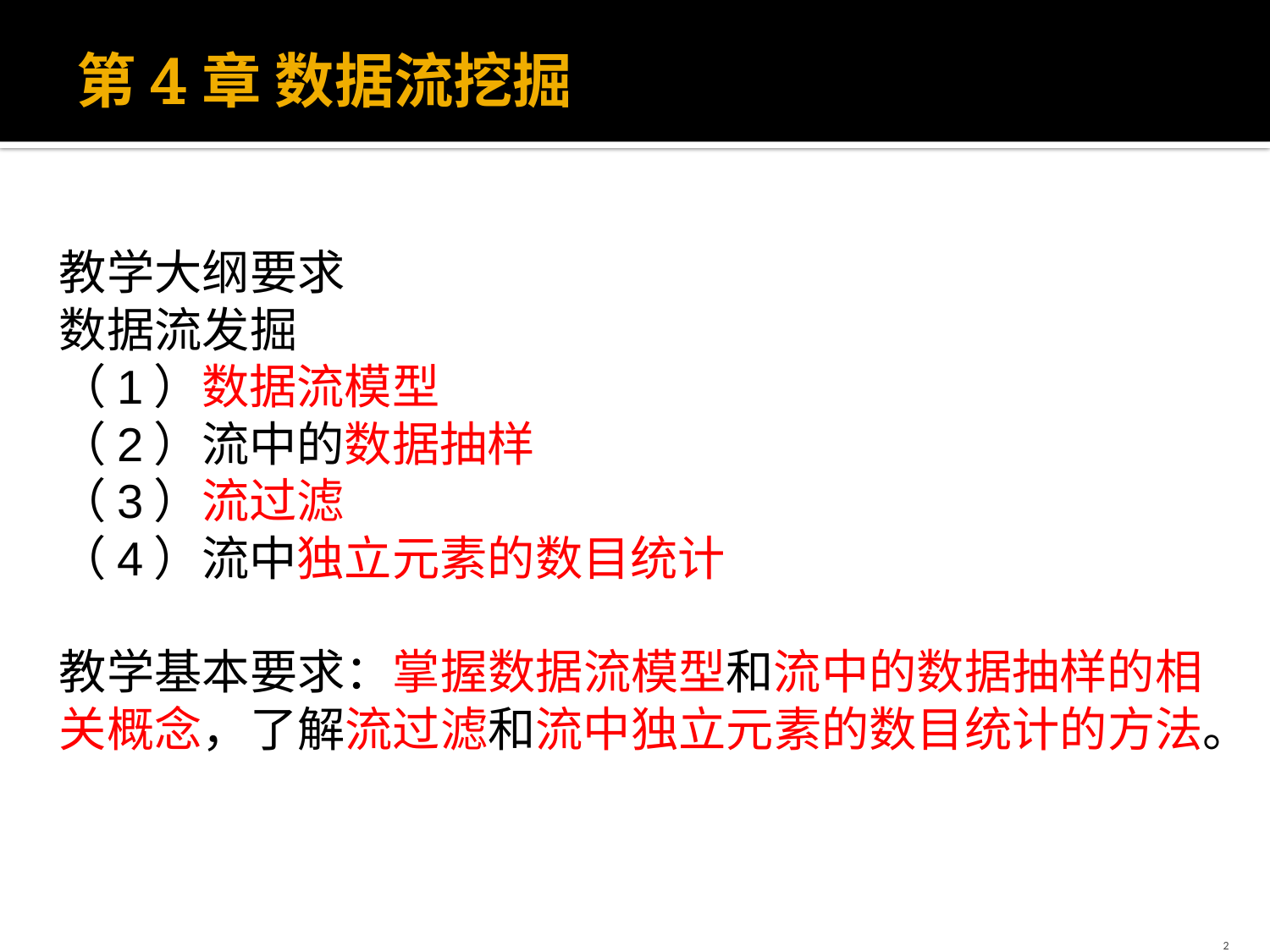

# 第4章 数据流挖掘
教学大纲要求
数据流发掘
（1）数据流模型
（2）流中的数据抽样
（3）流过滤
（4）流中独立元素的数目统计

教学基本要求：掌握数据流模型和流中的数据抽样的相关概念，了解流过滤和流中独立元素的数目统计的方法。

2